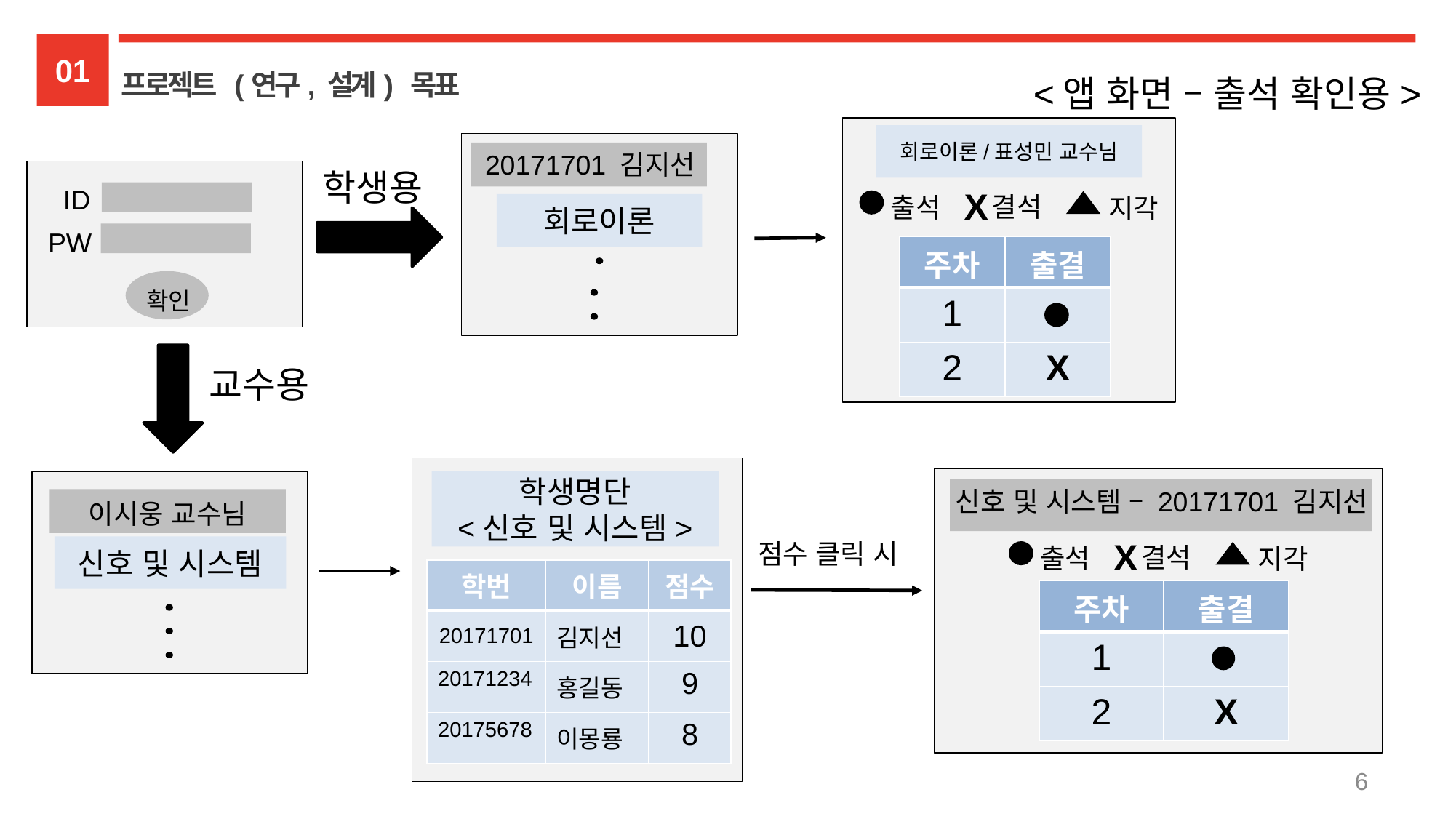

01
프로젝트  (연구, 설계)  목표

<앱 화면 – 출석 확인용>

회로이론/표성민 교수님

20171701 김지선
학생용

ID
X

결석
출석
지각

회로이론

PW

| 주차 | 출결 |
| --- | --- |
| 1 |  |
| 2 | X |

확인

교수용

학생명단
<신호 및 시스템>

신호 및 시스템 – 20171701 김지선

이시웅 교수님
X
점수 클릭 시
결석
출석
신호 및 시스템
지각

| 학번 | 이름 | 점수 |
| --- | --- | --- |
| 20171701 | 김지선 | 10 |
| 20171234 | 홍길동 | 9 |
| 20175678 | 이몽룡 | 8 |
| 주차 | 출결 |
| --- | --- |
| 1 |  |
| 2 | X |

6